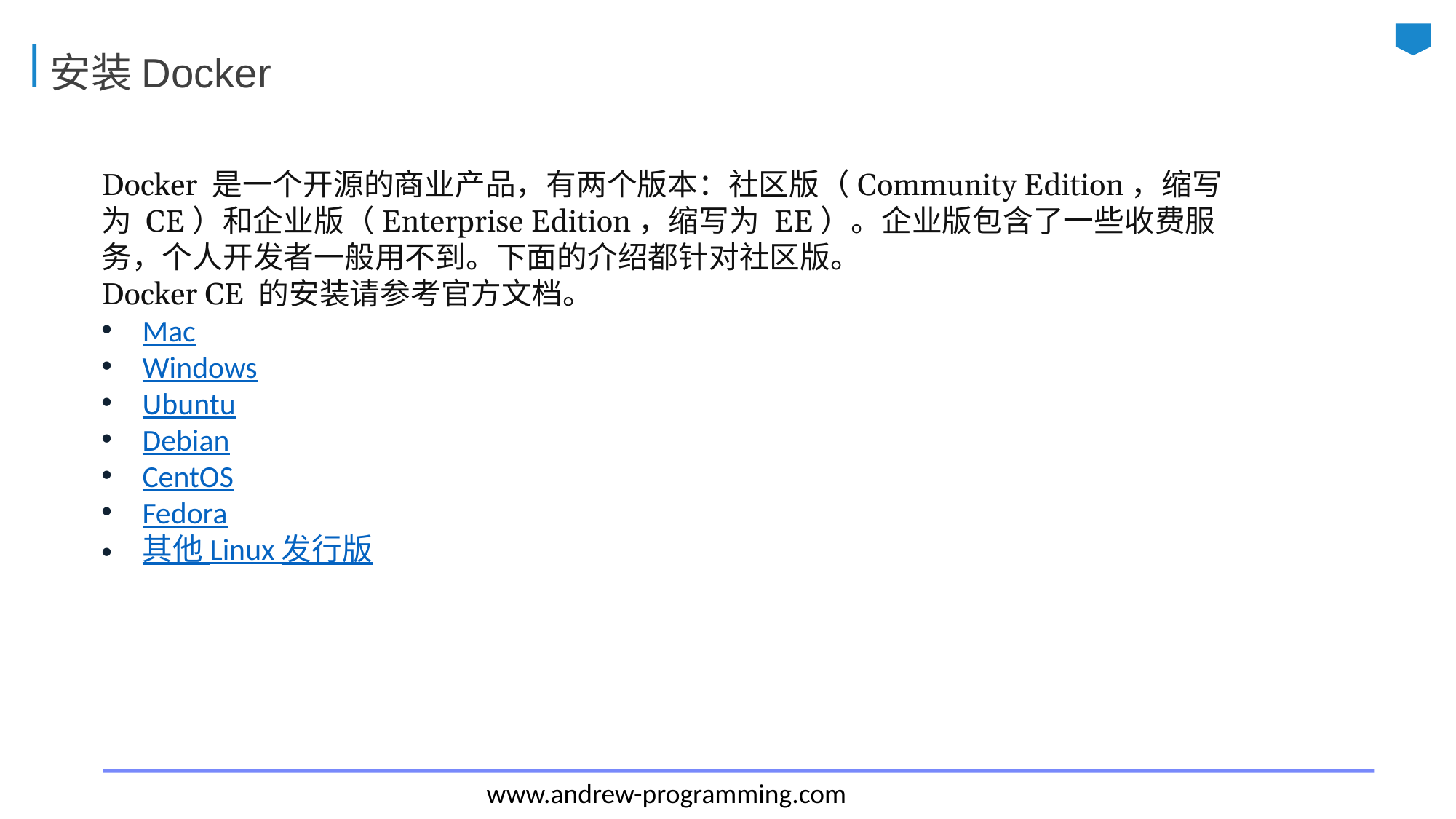

# 安装Docker
Docker 是一个开源的商业产品，有两个版本：社区版（Community Edition，缩写为 CE）和企业版（Enterprise Edition，缩写为 EE）。企业版包含了一些收费服务，个人开发者一般用不到。下面的介绍都针对社区版。
Docker CE 的安装请参考官方文档。
Mac
Windows
Ubuntu
Debian
CentOS
Fedora
其他 Linux 发行版
www.andrew-programming.com